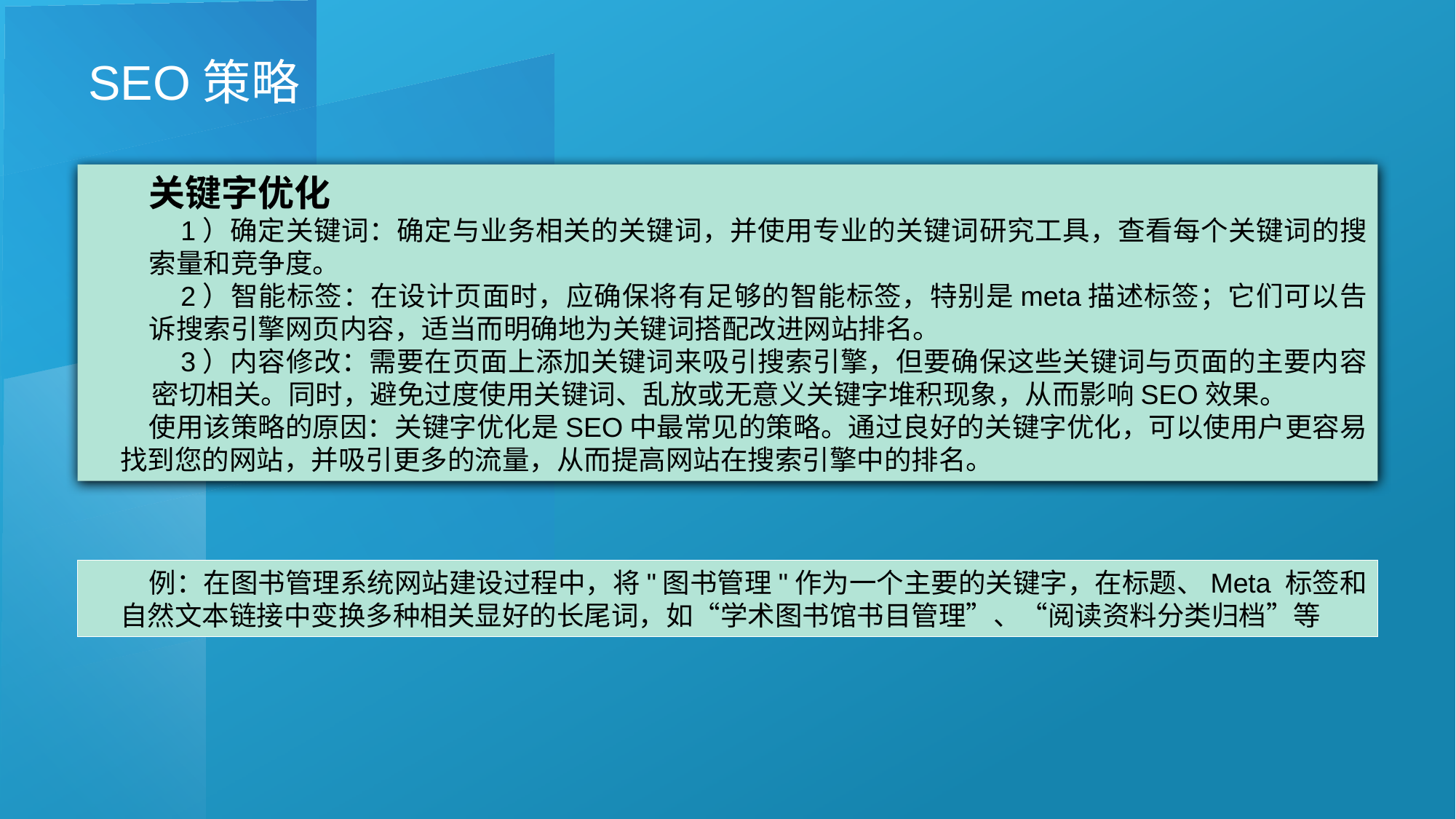

SEO策略
关键字优化
1）确定关键词：确定与业务相关的关键词，并使用专业的关键词研究工具，查看每个关键词的搜索量和竞争度。
2）智能标签：在设计页面时，应确保将有足够的智能标签，特别是meta描述标签；它们可以告诉搜索引擎网页内容，适当而明确地为关键词搭配改进网站排名。
3）内容修改：需要在页面上添加关键词来吸引搜索引擎，但要确保这些关键词与页面的主要内容密切相关。同时，避免过度使用关键词、乱放或无意义关键字堆积现象，从而影响SEO效果。
使用该策略的原因：关键字优化是SEO中最常见的策略。通过良好的关键字优化，可以使用户更容易找到您的网站，并吸引更多的流量，从而提高网站在搜索引擎中的排名。
例：在图书管理系统网站建设过程中，将"图书管理"作为一个主要的关键字，在标题、Meta 标签和自然文本链接中变换多种相关显好的长尾词，如“学术图书馆书目管理”、“阅读资料分类归档”等